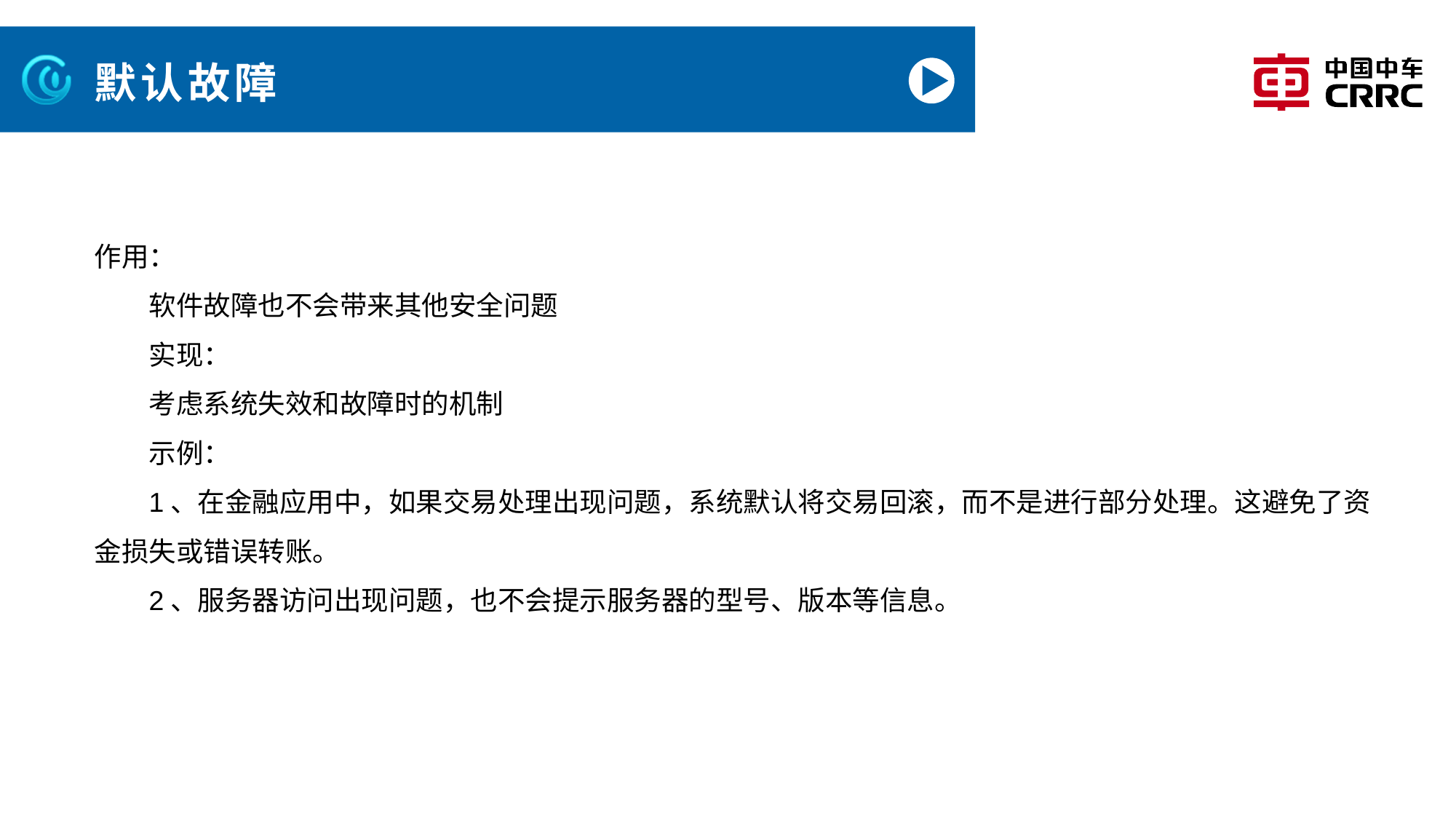

# 默认故障
作用：
软件故障也不会带来其他安全问题
实现：
考虑系统失效和故障时的机制
示例：
1、在金融应用中，如果交易处理出现问题，系统默认将交易回滚，而不是进行部分处理。这避免了资金损失或错误转账。
2、服务器访问出现问题，也不会提示服务器的型号、版本等信息。
51